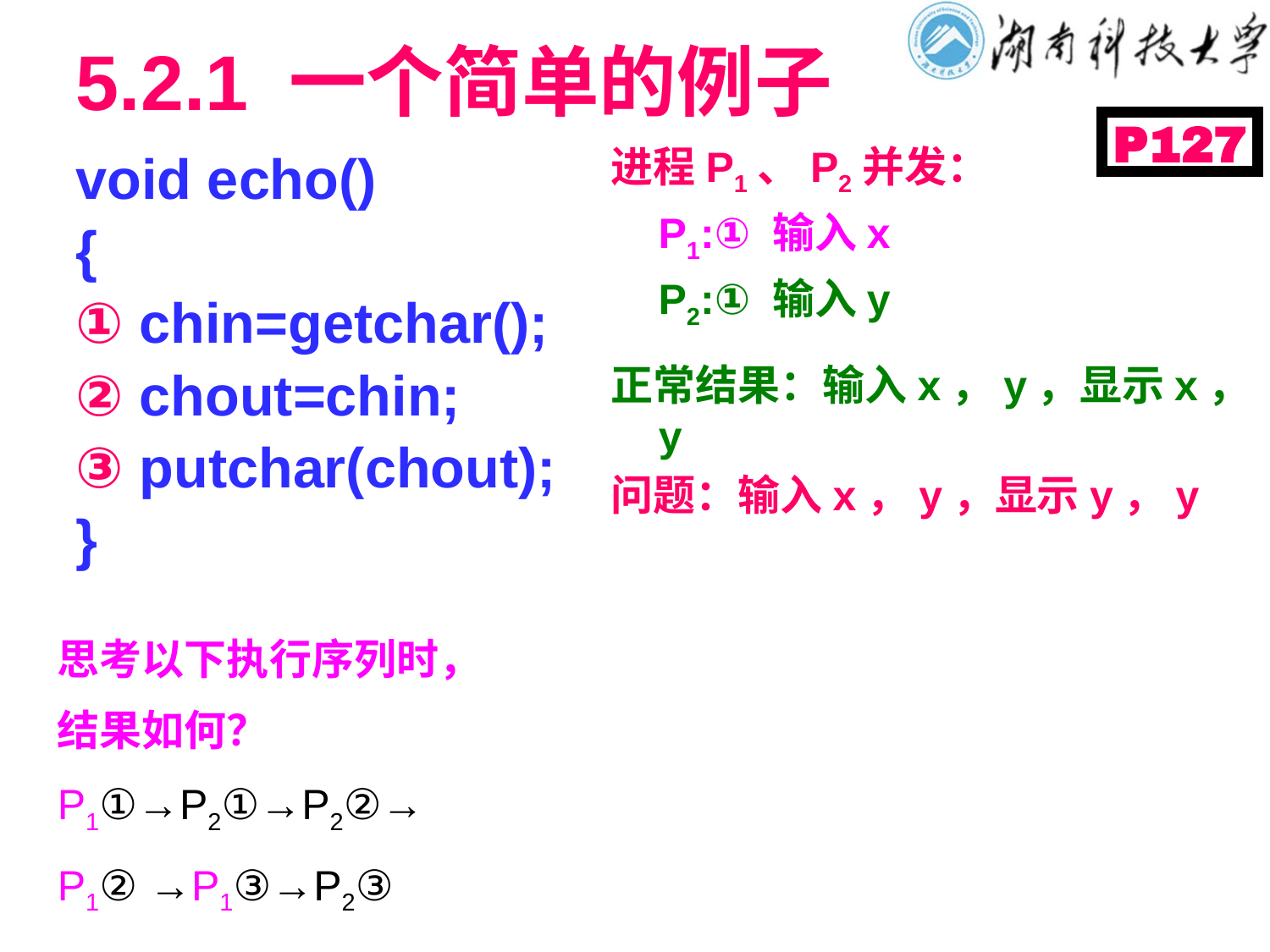

# 5.2.1 一个简单的例子
P127
进程P1、P2并发：
    P1:① 输入x
    P2:① 输入y

正常结果：输入x，y，显示x，y
问题：输入x，y，显示y，y

void echo()
{
① chin=getchar();
② chout=chin;
③ putchar(chout);
}
思考以下执行序列时，
结果如何？
P1①→P2①→P2②→
P1② →P1③→P2③